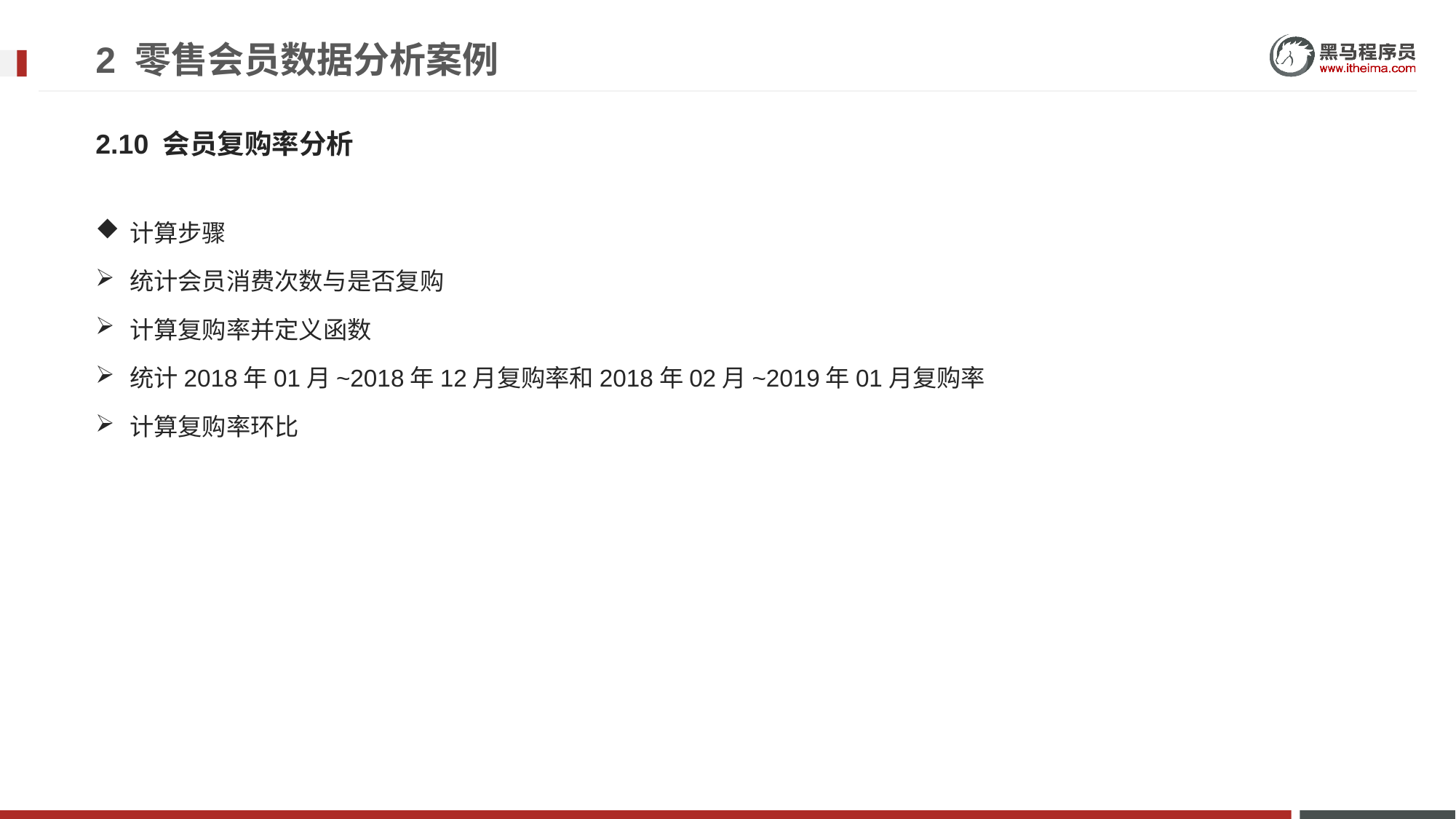

# 2 零售会员数据分析案例
2.10 会员复购率分析
计算步骤
统计会员消费次数与是否复购
计算复购率并定义函数
统计2018年01月~2018年12月复购率和2018年02月~2019年01月复购率
计算复购率环比